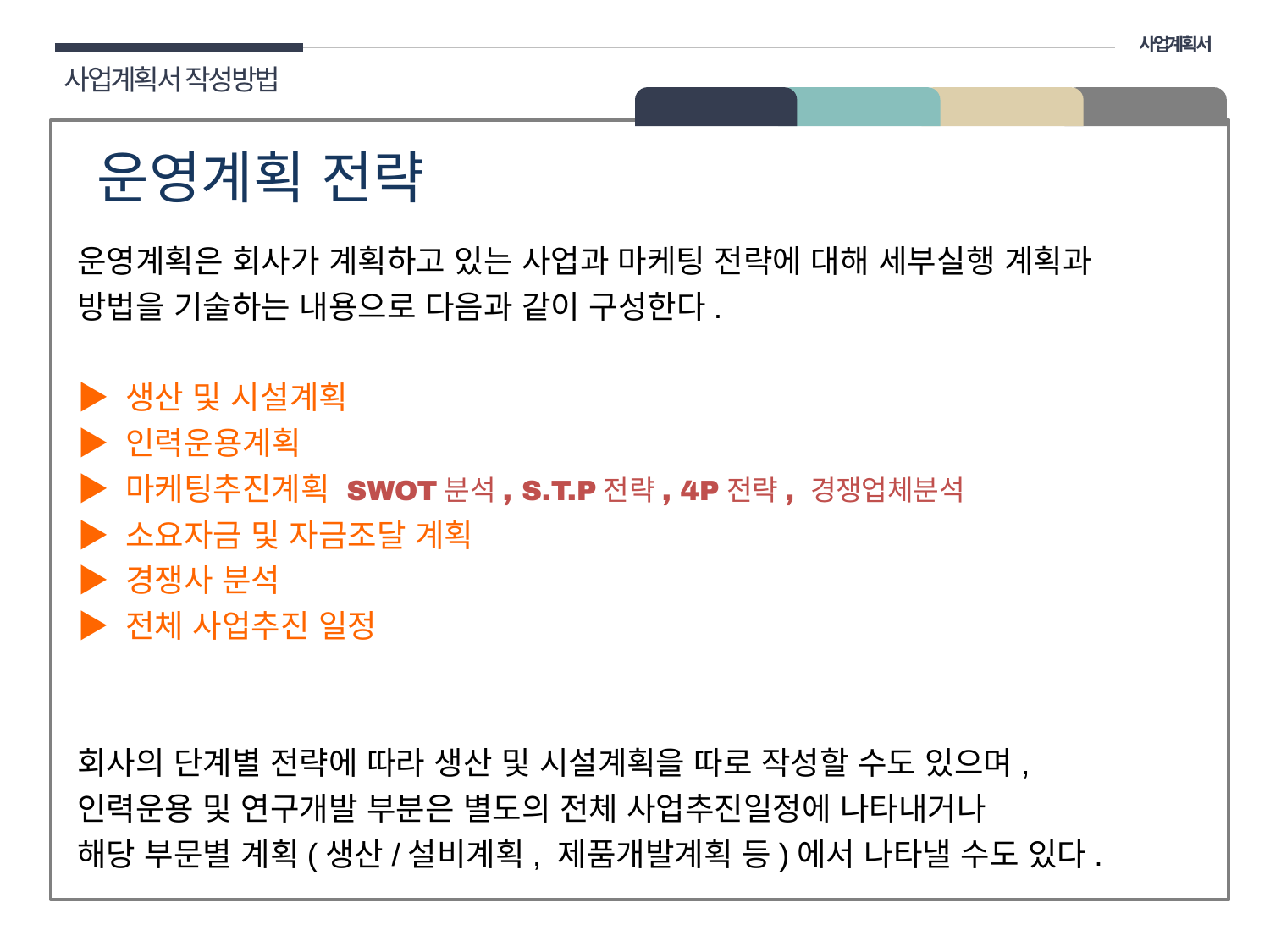

사업계획서
사업계획서 작성방법
02 구성

운영계획 전략
운영계획은 회사가 계획하고 있는 사업과 마케팅 전략에 대해 세부실행 계획과
방법을 기술하는 내용으로 다음과 같이 구성한다.

▶ 생산 및 시설계획
▶ 인력운용계획
▶ 마케팅추진계획 SWOT분석, S.T.P전략, 4P전략, 경쟁업체분석
▶ 소요자금 및 자금조달 계획
▶ 경쟁사 분석
▶ 전체 사업추진 일정

회사의 단계별 전략에 따라 생산 및 시설계획을 따로 작성할 수도 있으며,
인력운용 및 연구개발 부분은 별도의 전체 사업추진일정에 나타내거나
해당 부문별 계획(생산/설비계획, 제품개발계획 등)에서 나타낼 수도 있다.